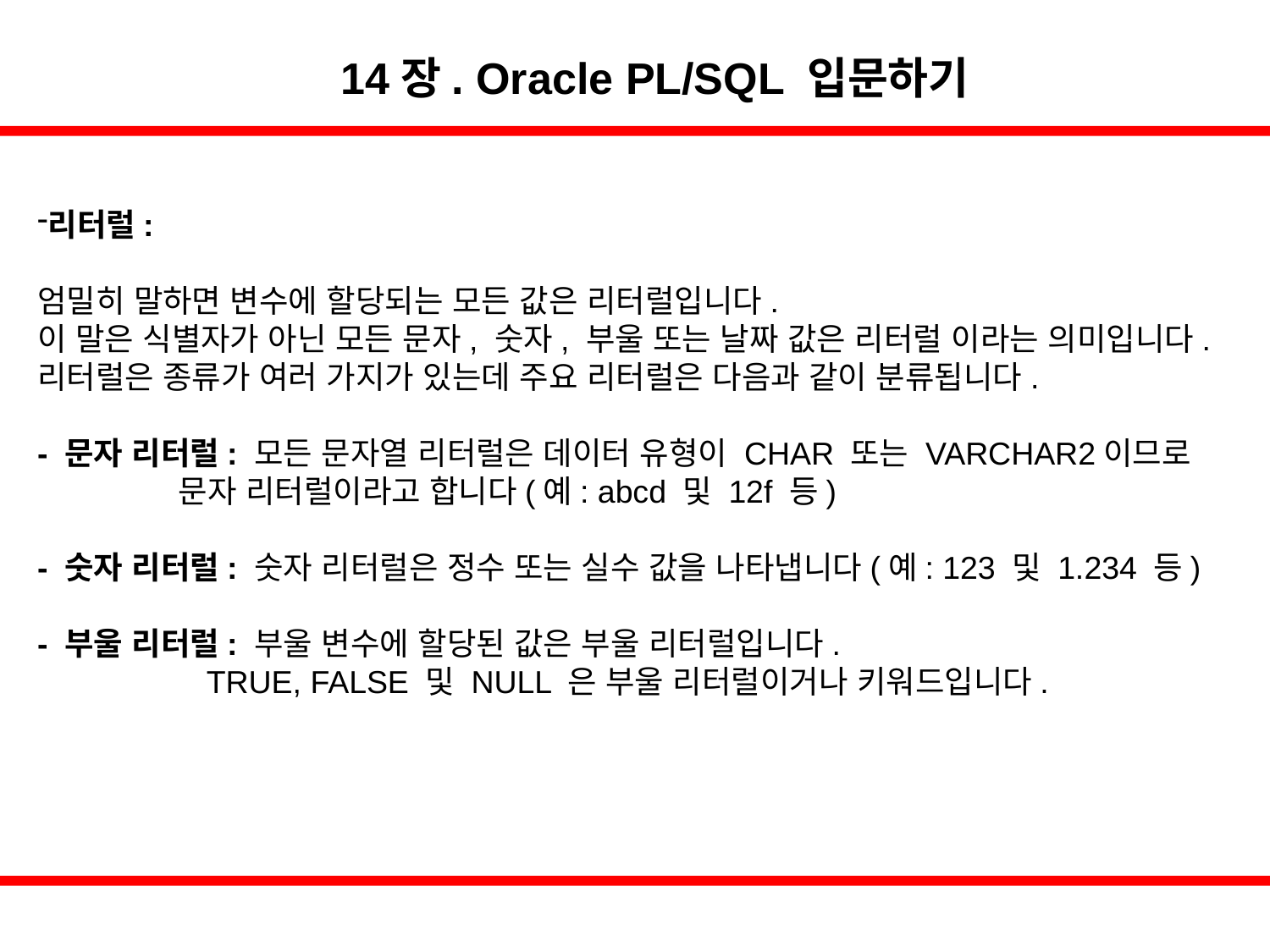

14장. Oracle PL/SQL 입문하기

리터럴:

엄밀히 말하면 변수에 할당되는 모든 값은 리터럴입니다.
이 말은 식별자가 아닌 모든 문자, 숫자, 부울 또는 날짜 값은 리터럴 이라는 의미입니다.
리터럴은 종류가 여러 가지가 있는데 주요 리터럴은 다음과 같이 분류됩니다.

- 문자 리터럴: 모든 문자열 리터럴은 데이터 유형이 CHAR 또는 VARCHAR2이므로
               문자 리터럴이라고 합니다(예: abcd 및 12f 등)

- 숫자 리터럴: 숫자 리터럴은 정수 또는 실수 값을 나타냅니다(예: 123 및 1.234 등)

- 부울 리터럴: 부울 변수에 할당된 값은 부울 리터럴입니다.
                   TRUE, FALSE 및 NULL 은 부울 리터럴이거나 키워드입니다.